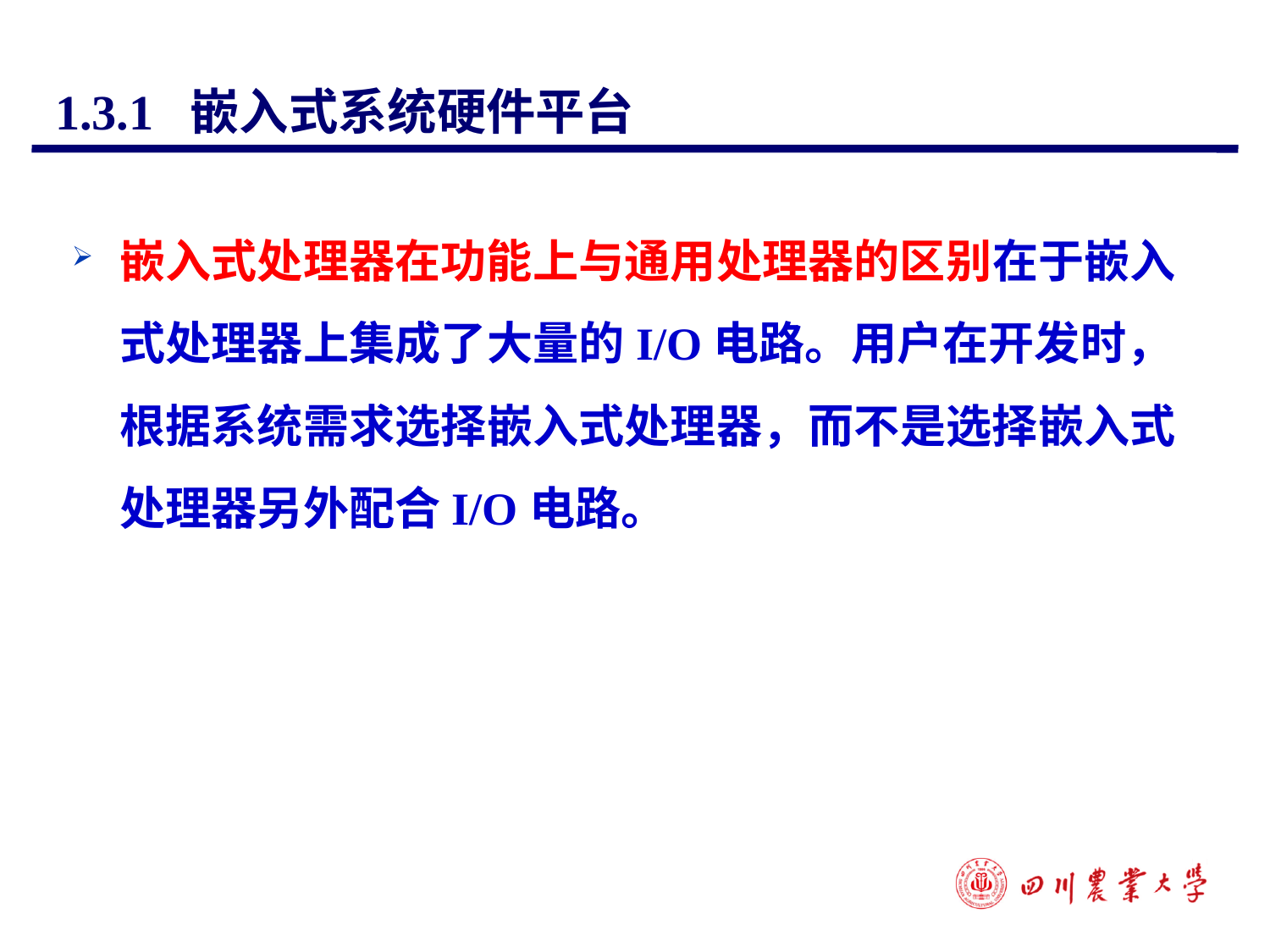

# 1.3.1  嵌入式系统硬件平台
嵌入式处理器在功能上与通用处理器的区别在于嵌入式处理器上集成了大量的I/O电路。用户在开发时，根据系统需求选择嵌入式处理器，而不是选择嵌入式处理器另外配合I/O电路。